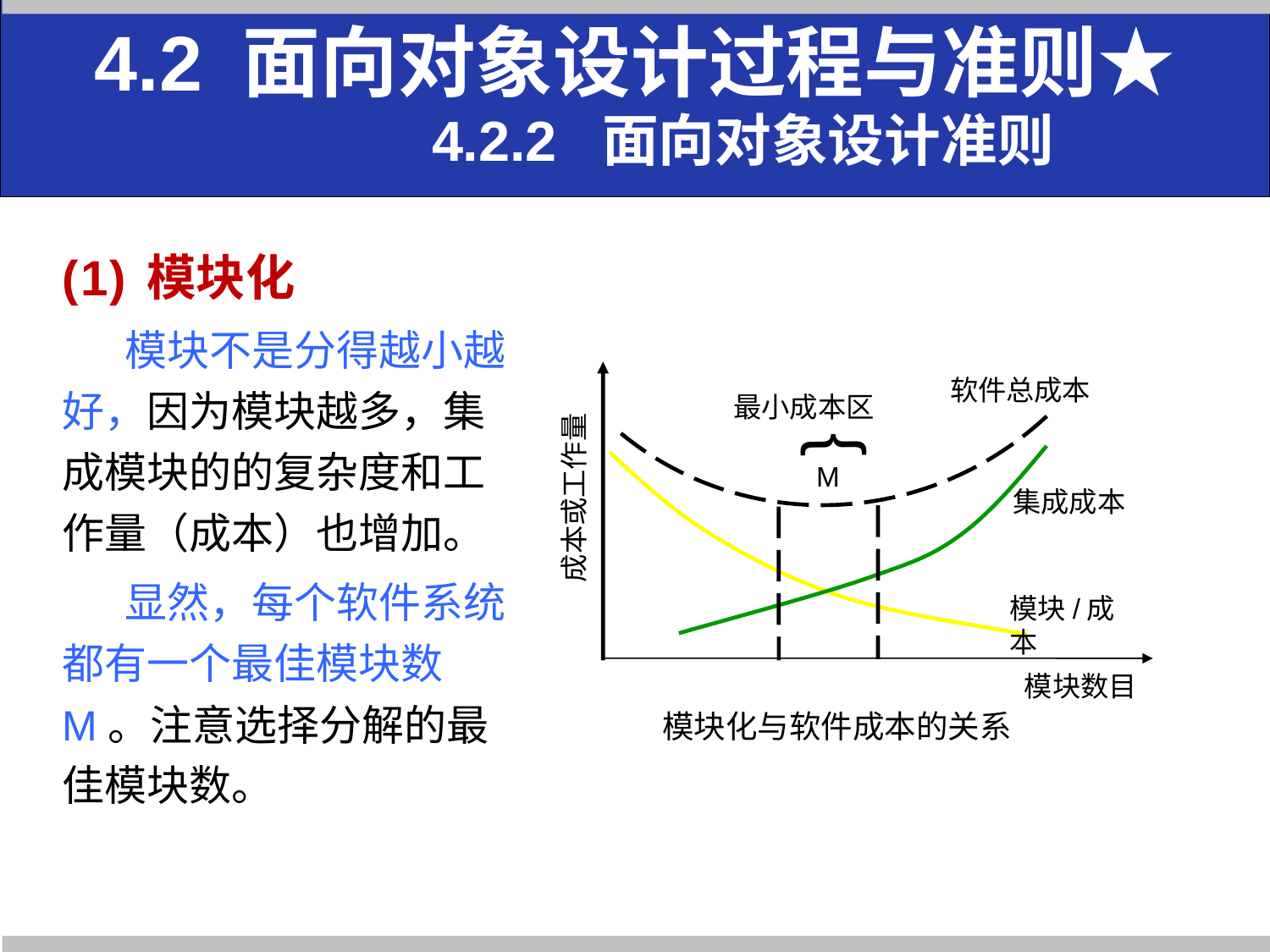

4.2 面向对象设计过程与准则★
          4.2.2  面向对象设计准则
模块化
模块不是分得越小越好，因为模块越多，集成模块的的复杂度和工作量（成本）也增加。
显然，每个软件系统都有一个最佳模块数M。注意选择分解的最佳模块数。

最小成本区
}
成本或工作量

M
集成成本

模块/成本

模块数目
    模块化与软件成本的关系
软件总成本
525